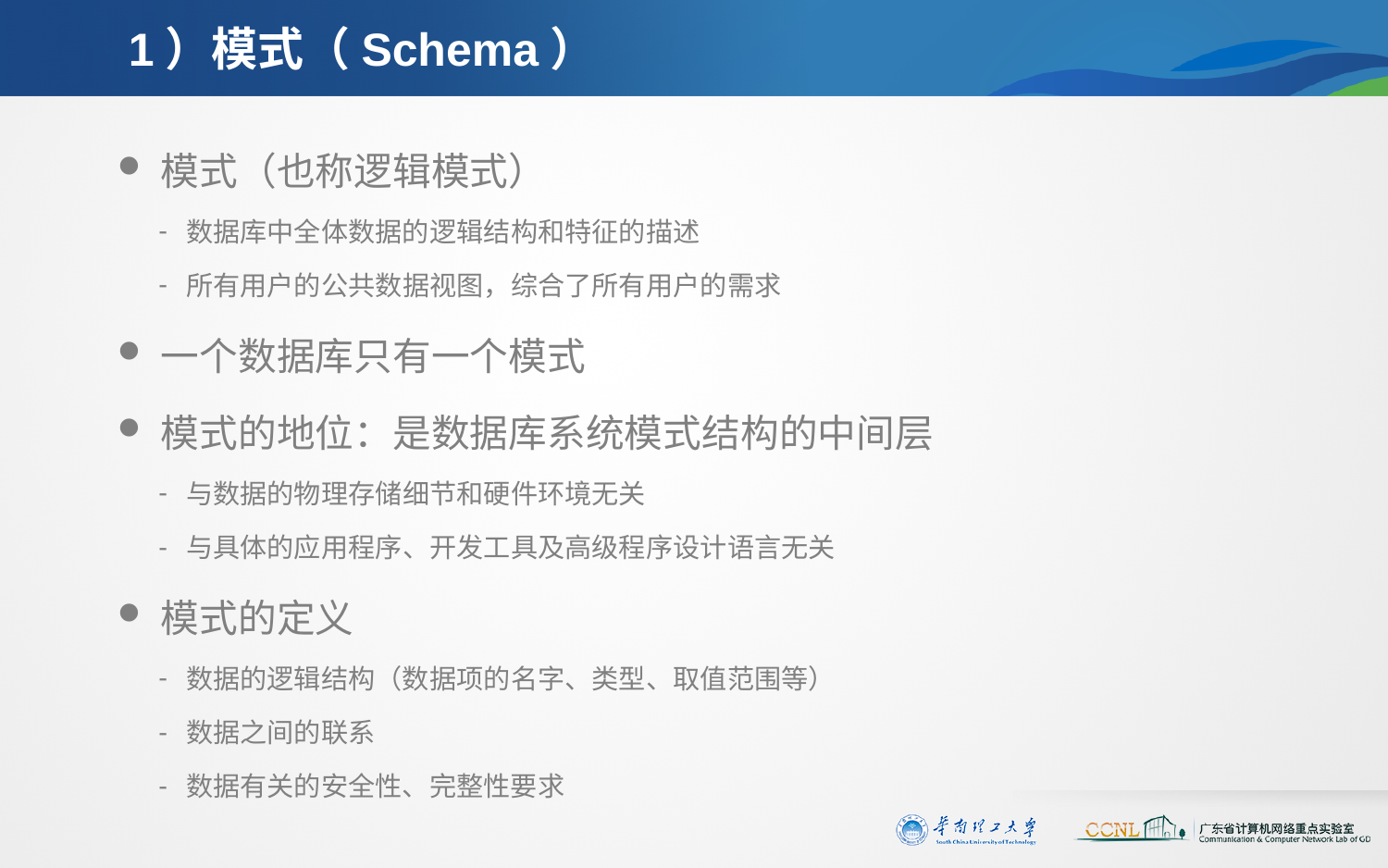

# 1）模式（Schema）
模式（也称逻辑模式）
数据库中全体数据的逻辑结构和特征的描述
所有用户的公共数据视图，综合了所有用户的需求
一个数据库只有一个模式
模式的地位：是数据库系统模式结构的中间层
与数据的物理存储细节和硬件环境无关
与具体的应用程序、开发工具及高级程序设计语言无关
模式的定义
数据的逻辑结构（数据项的名字、类型、取值范围等）
数据之间的联系
数据有关的安全性、完整性要求